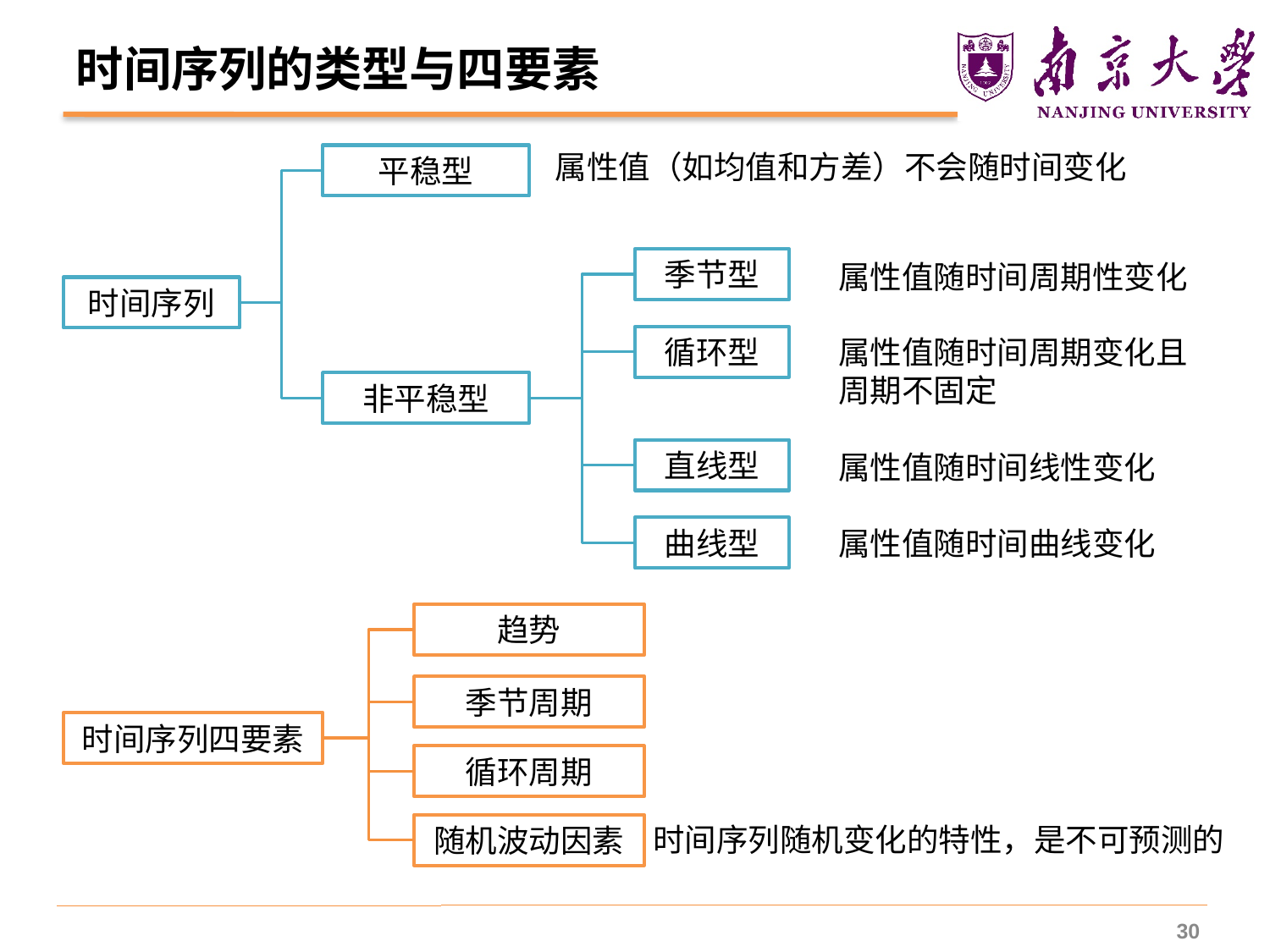

# 时间序列的类型与四要素
属性值（如均值和方差）不会随时间变化
平稳型
季节型
属性值随时间周期性变化
时间序列
循环型
属性值随时间周期变化且周期不固定
非平稳型
直线型
属性值随时间线性变化
曲线型
属性值随时间曲线变化
趋势
季节周期
时间序列四要素
循环周期
时间序列随机变化的特性，是不可预测的
随机波动因素
30